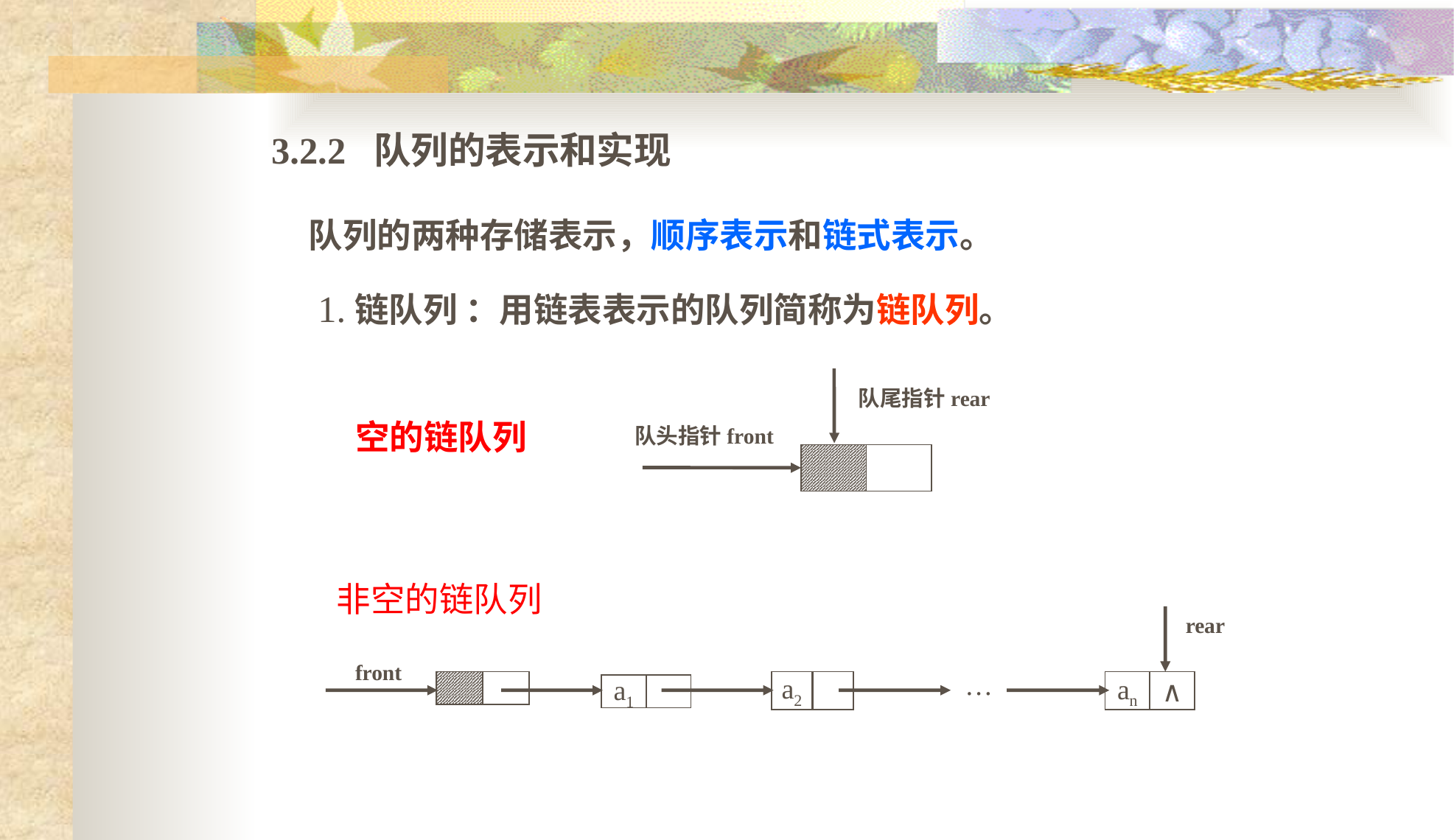

3.2.2  队列的表示和实现
队列的两种存储表示，顺序表示和链式表示。
1.链队列 ：用链表表示的队列简称为链队列。

队尾指针rear
队头指针front

空的链队列
非空的链队列

rear
front

an
∧
···
a2
a1